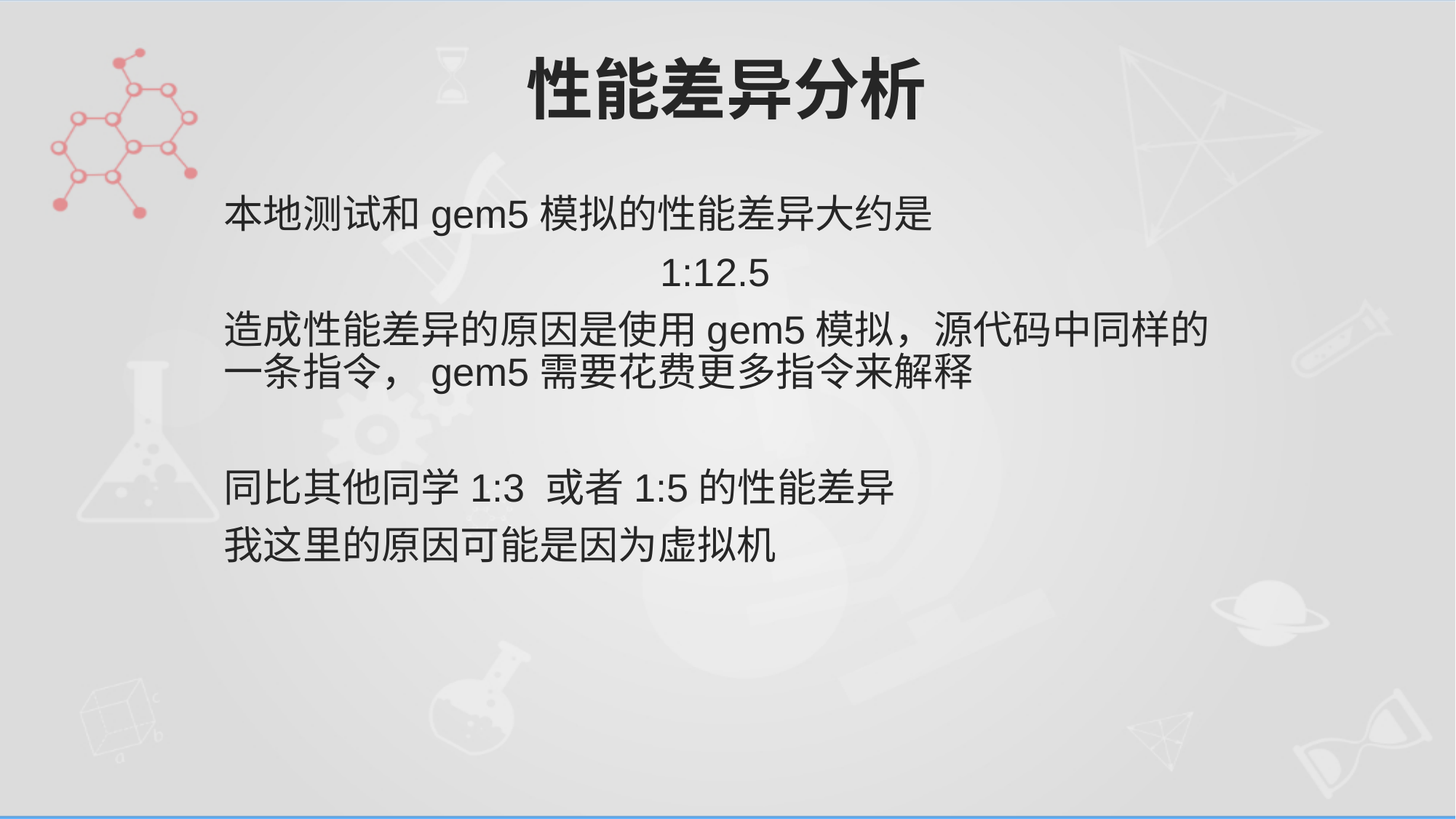

# 性能差异分析
本地测试和gem5模拟的性能差异大约是
				1:12.5
造成性能差异的原因是使用gem5模拟，源代码中同样的一条指令，gem5需要花费更多指令来解释

同比其他同学1:3 或者1:5的性能差异
我这里的原因可能是因为虚拟机